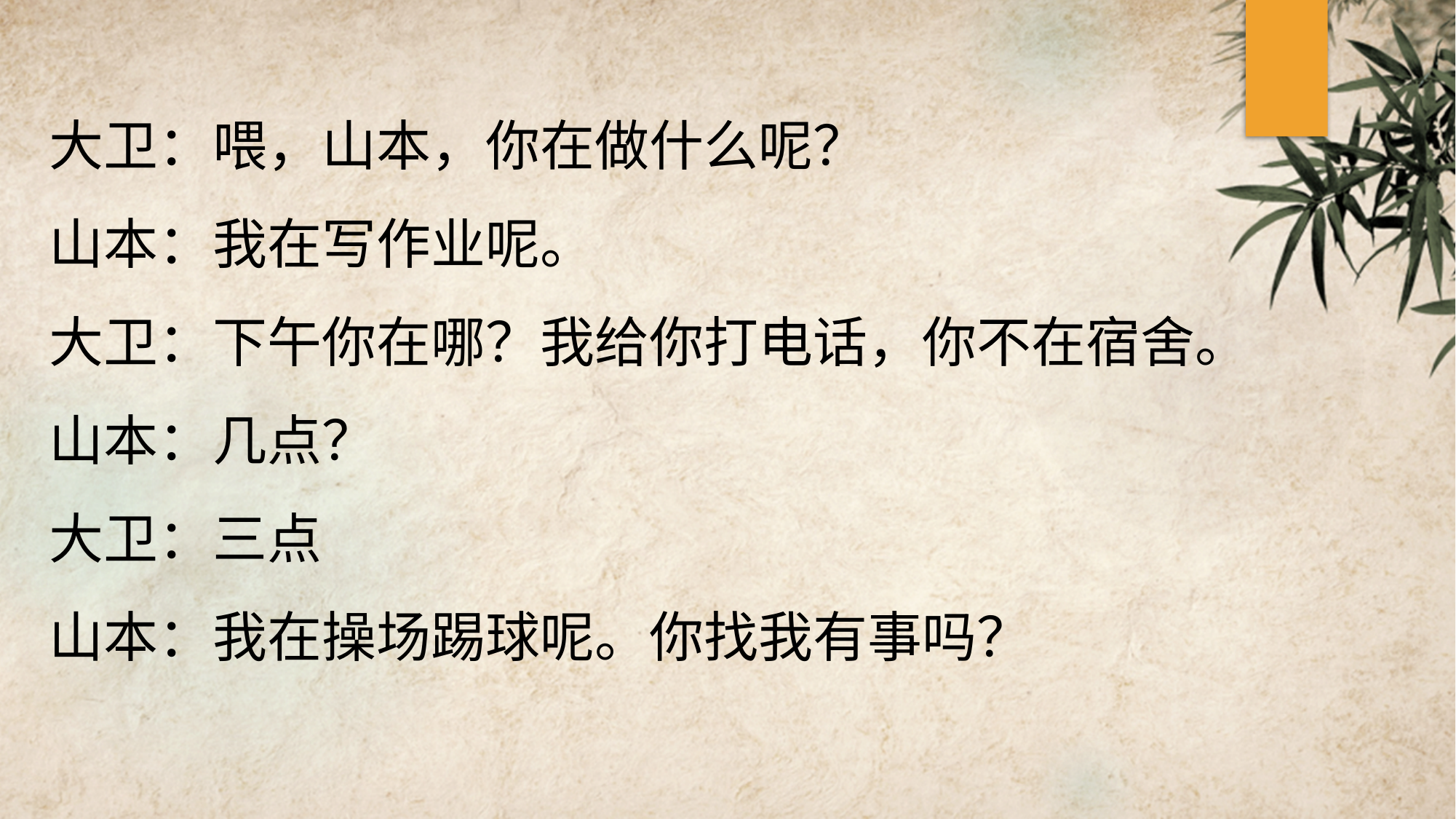

大卫：喂，山本，你在做什么呢？
山本：我在写作业呢。
大卫：下午你在哪？我给你打电话，你不在宿舍。
山本：几点？
大卫：三点
山本：我在操场踢球呢。你找我有事吗？